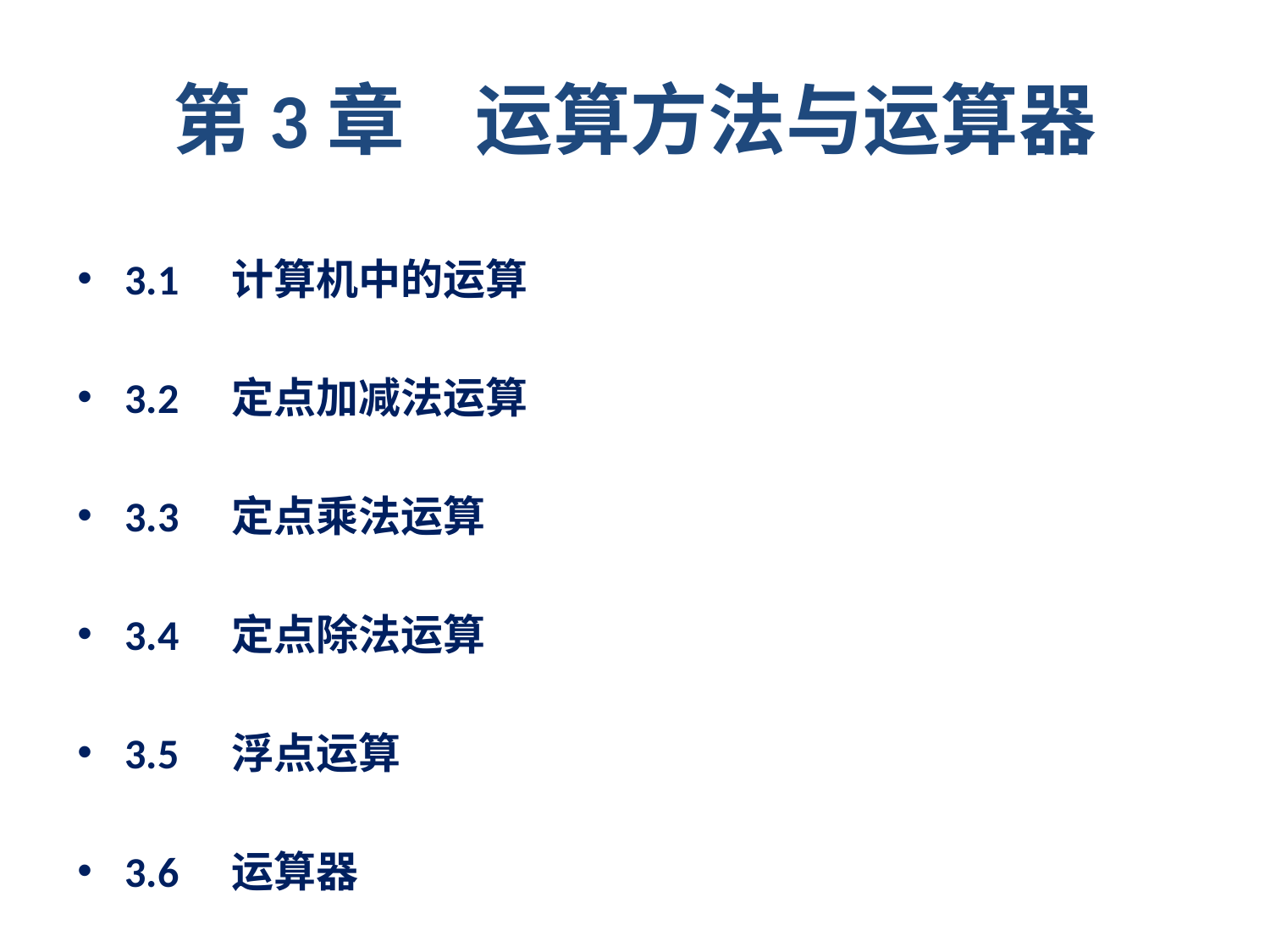

# 第3章    运算方法与运算器
3.1　计算机中的运算

3.2　定点加减法运算

3.3　定点乘法运算

3.4　定点除法运算

3.5　浮点运算

3.6　运算器